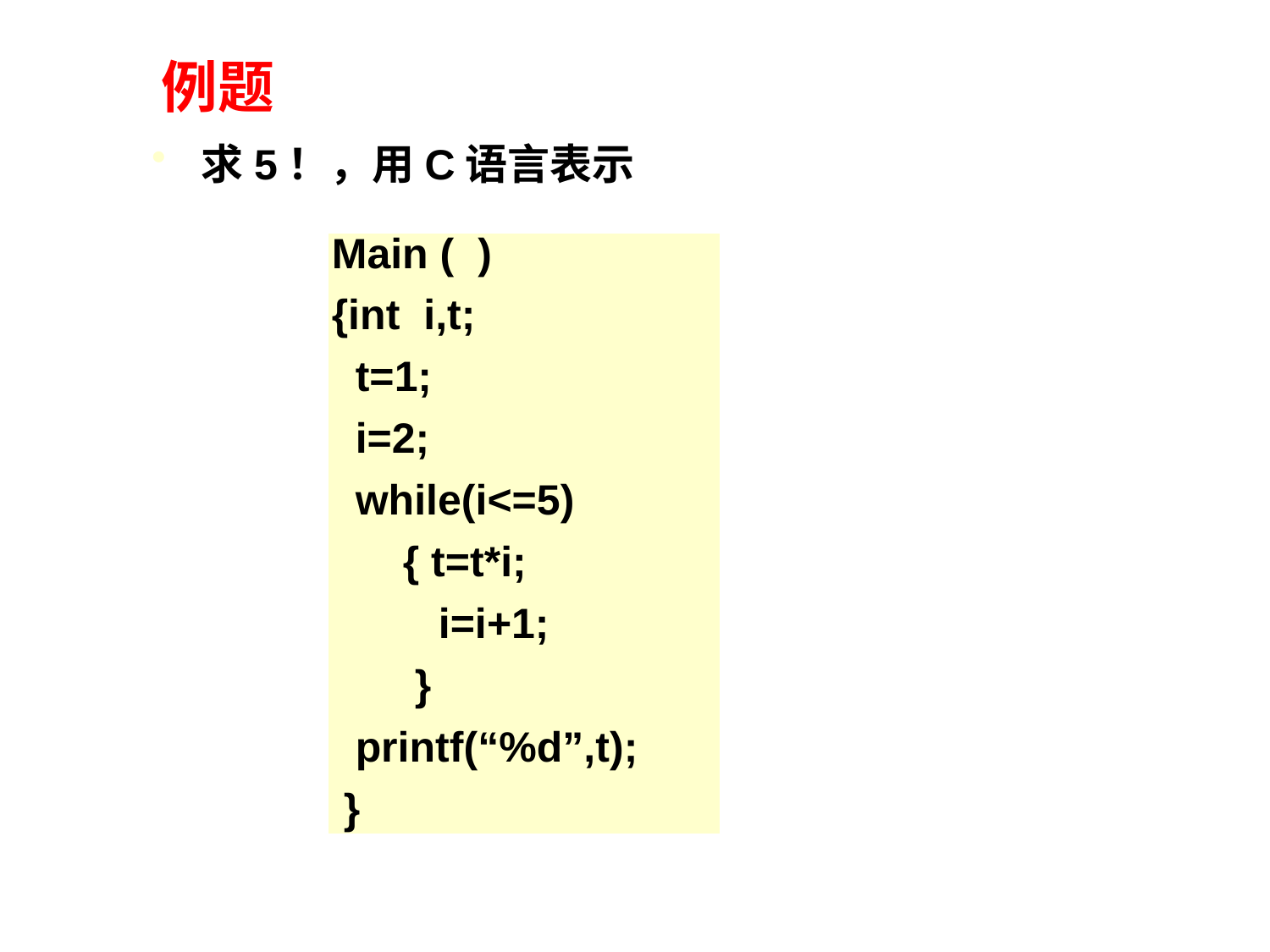

例题
 求5！，用C语言表示
Main (  )
{int  i,t;
  t=1;
  i=2;
  while(i<=5)
      { t=t*i;
         i=i+1;
       }
  printf(“%d”,t);
 }